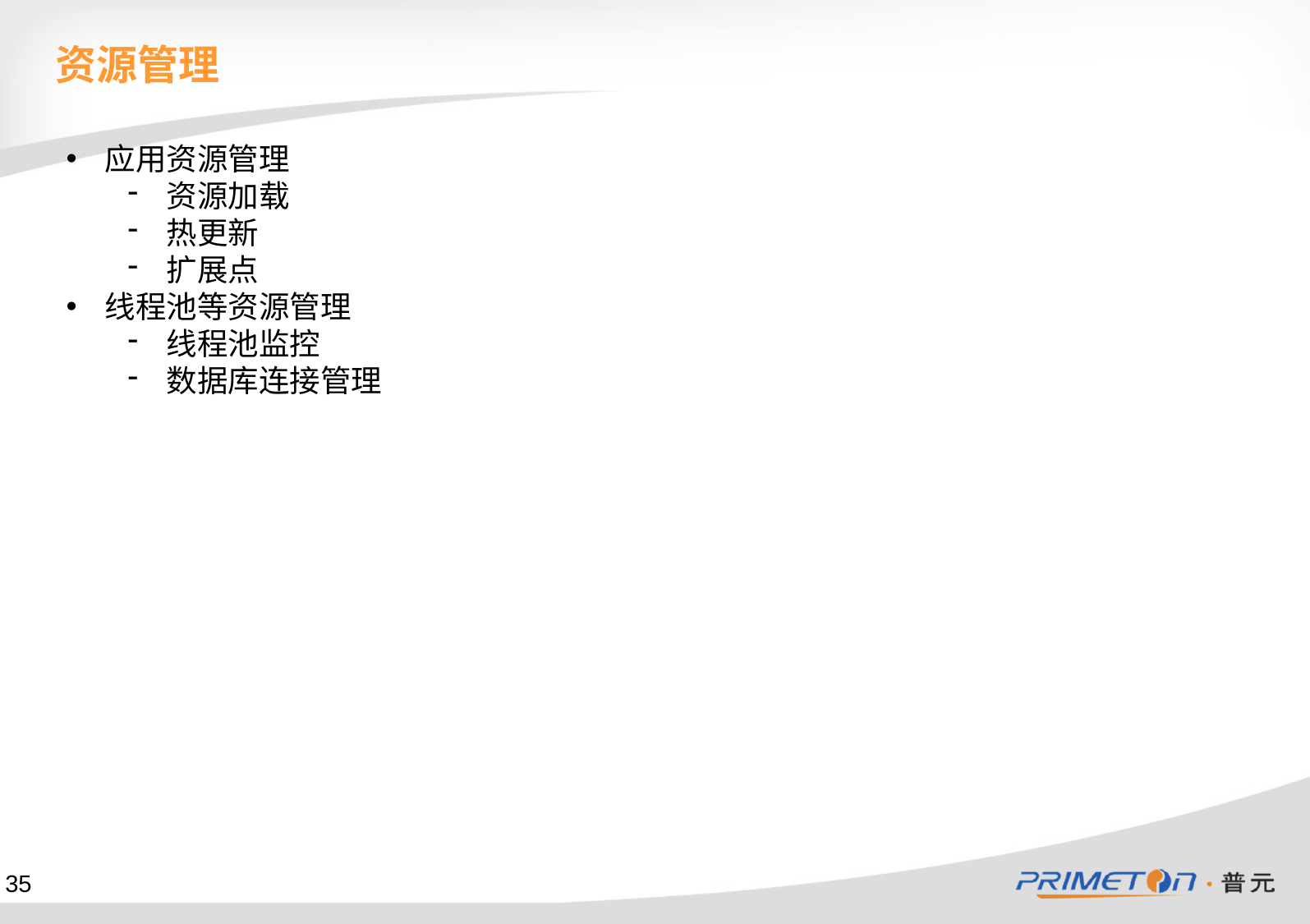

资源管理
应用资源管理
资源加载
热更新
扩展点
线程池等资源管理
线程池监控
数据库连接管理
35